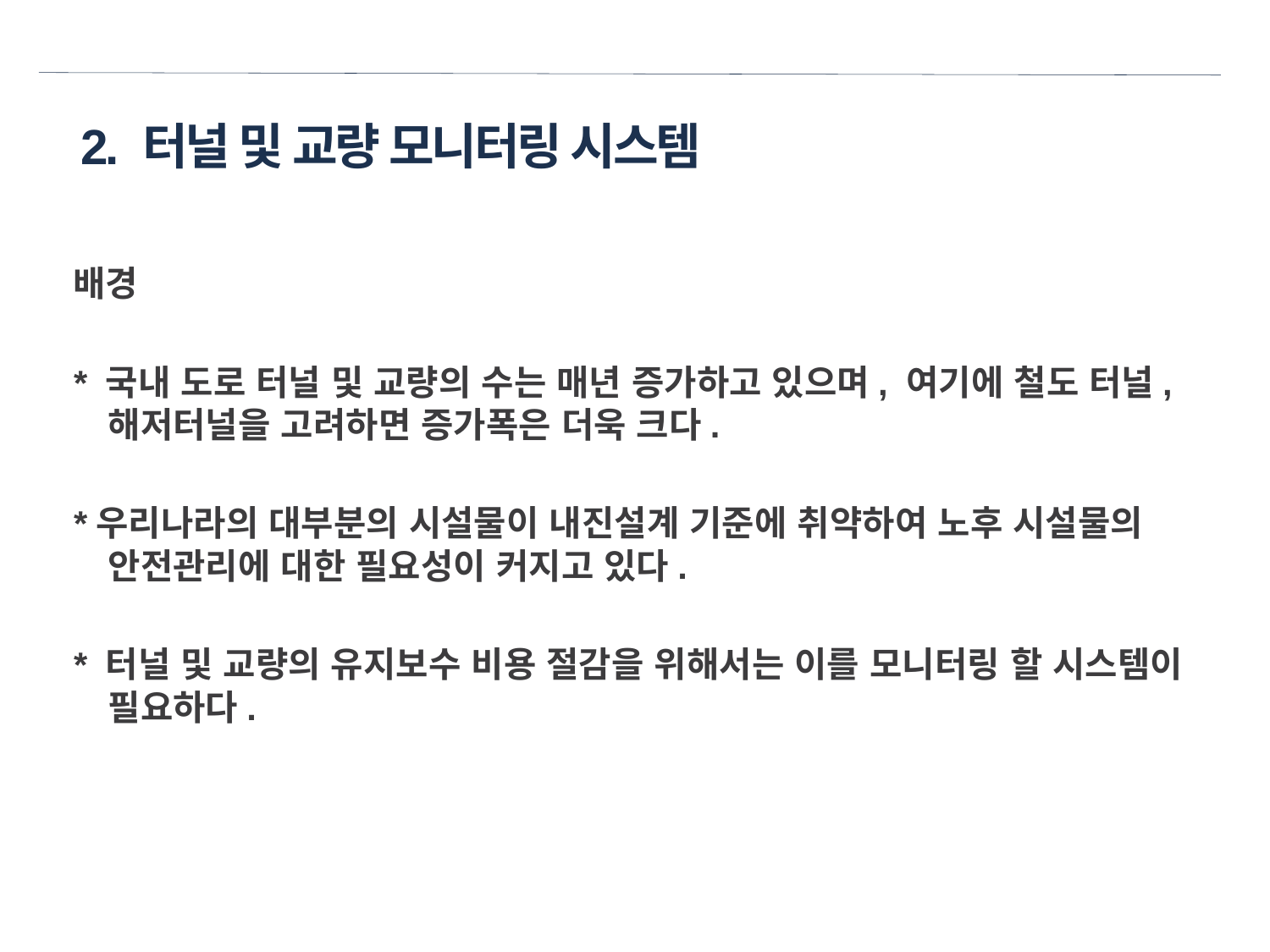

# 2. 터널 및 교량 모니터링 시스템

  배경

   * 국내 도로 터널 및 교량의 수는 매년 증가하고 있으며, 여기에 철도 터널, 해저터널을 고려하면 증가폭은 더욱 크다.

   *우리나라의 대부분의 시설물이 내진설계 기준에 취약하여 노후 시설물의 안전관리에 대한 필요성이 커지고 있다.

   * 터널 및 교량의 유지보수 비용 절감을 위해서는 이를 모니터링 할 시스템이 필요하다.